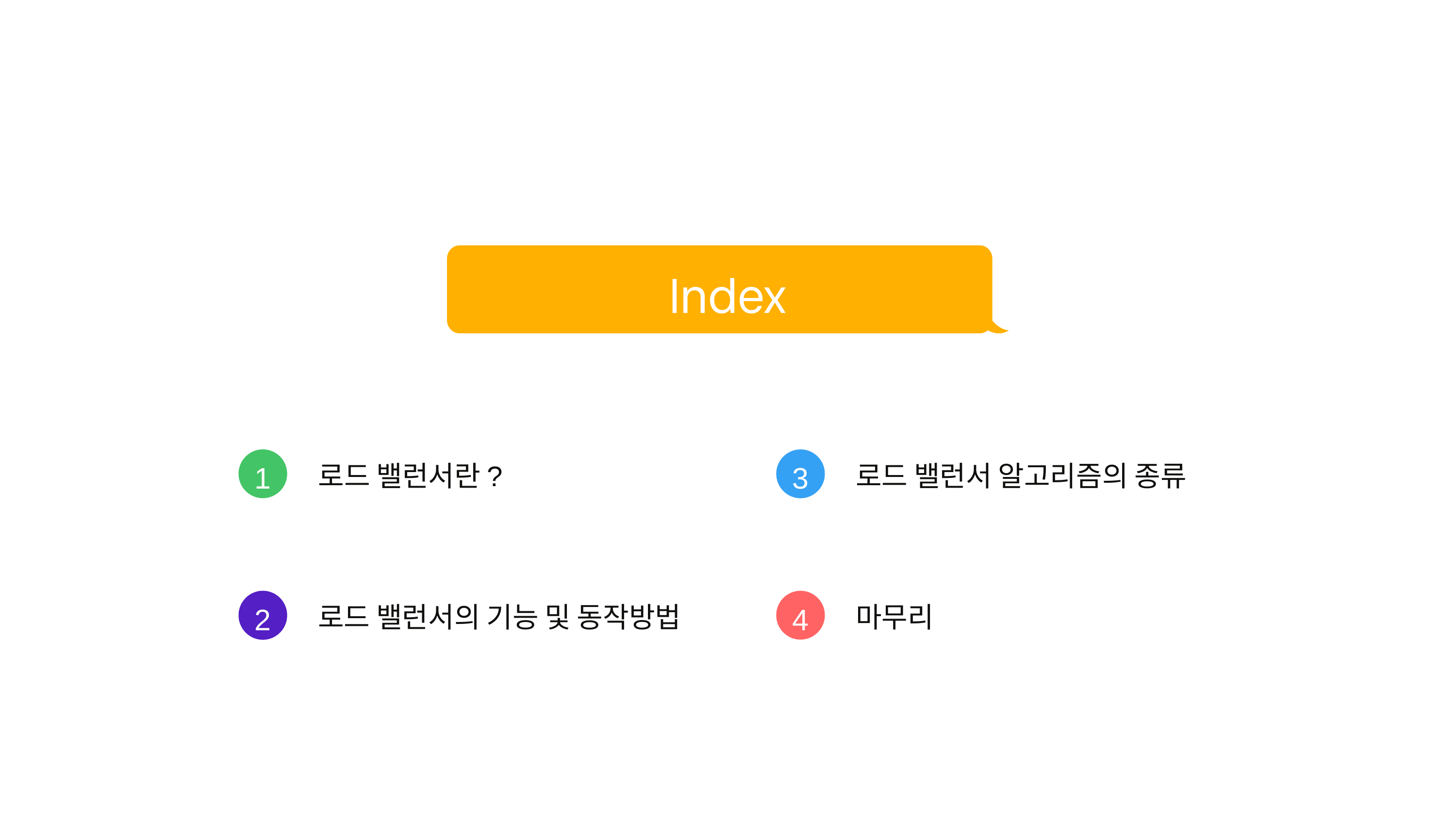

Index

1

3
로드 밸런서 알고리즘의 종류
로드 밸런서란?

2

4
로드 밸런서의 기능 및 동작방법
마무리